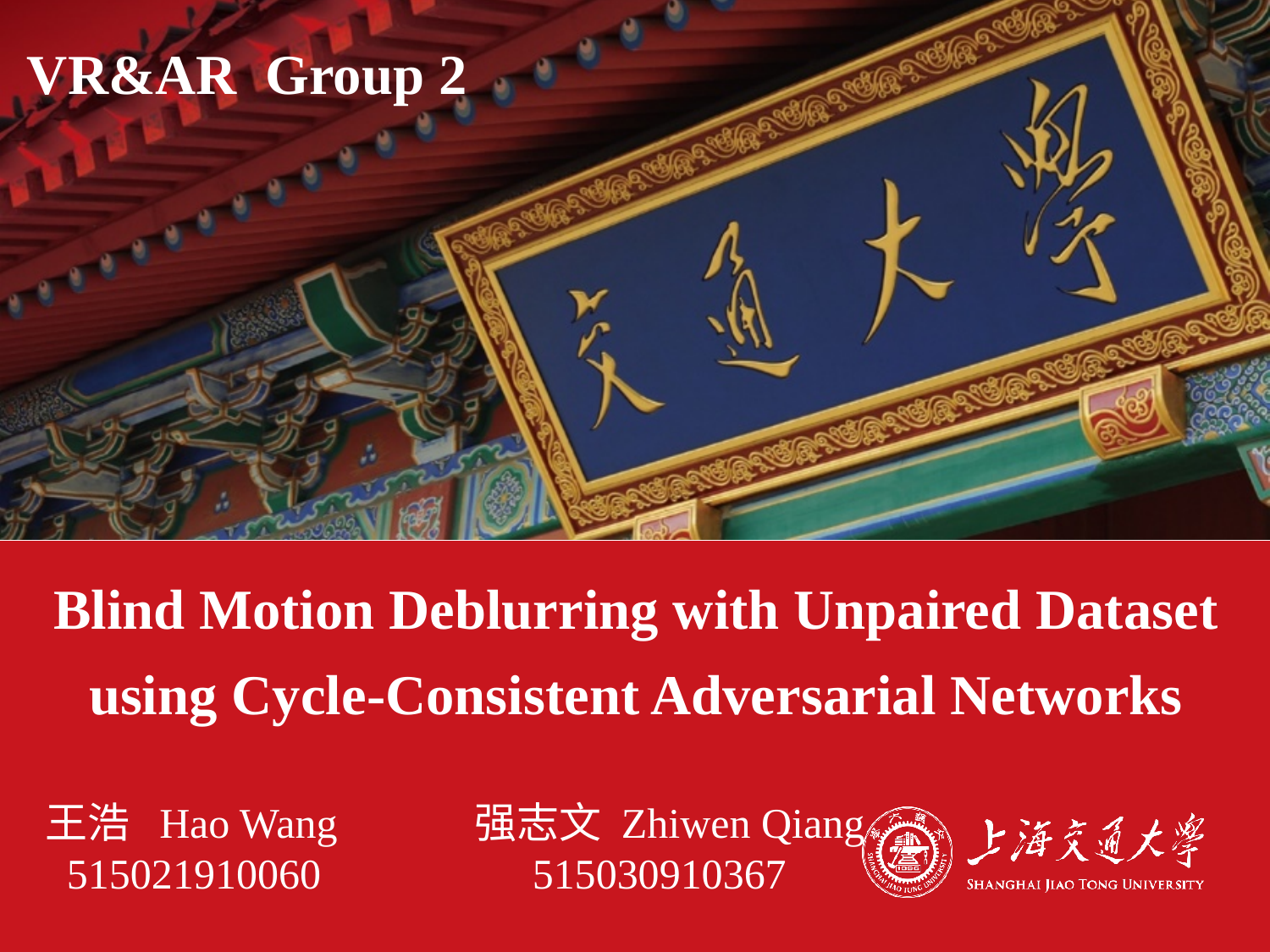

# VR&AR  Group 2
Blind Motion Deblurring with Unpaired Dataset
using Cycle-Consistent Adversarial Networks
王浩  Hao Wang            强志文 Zhiwen Qiang
  515021910060       	          515030910367